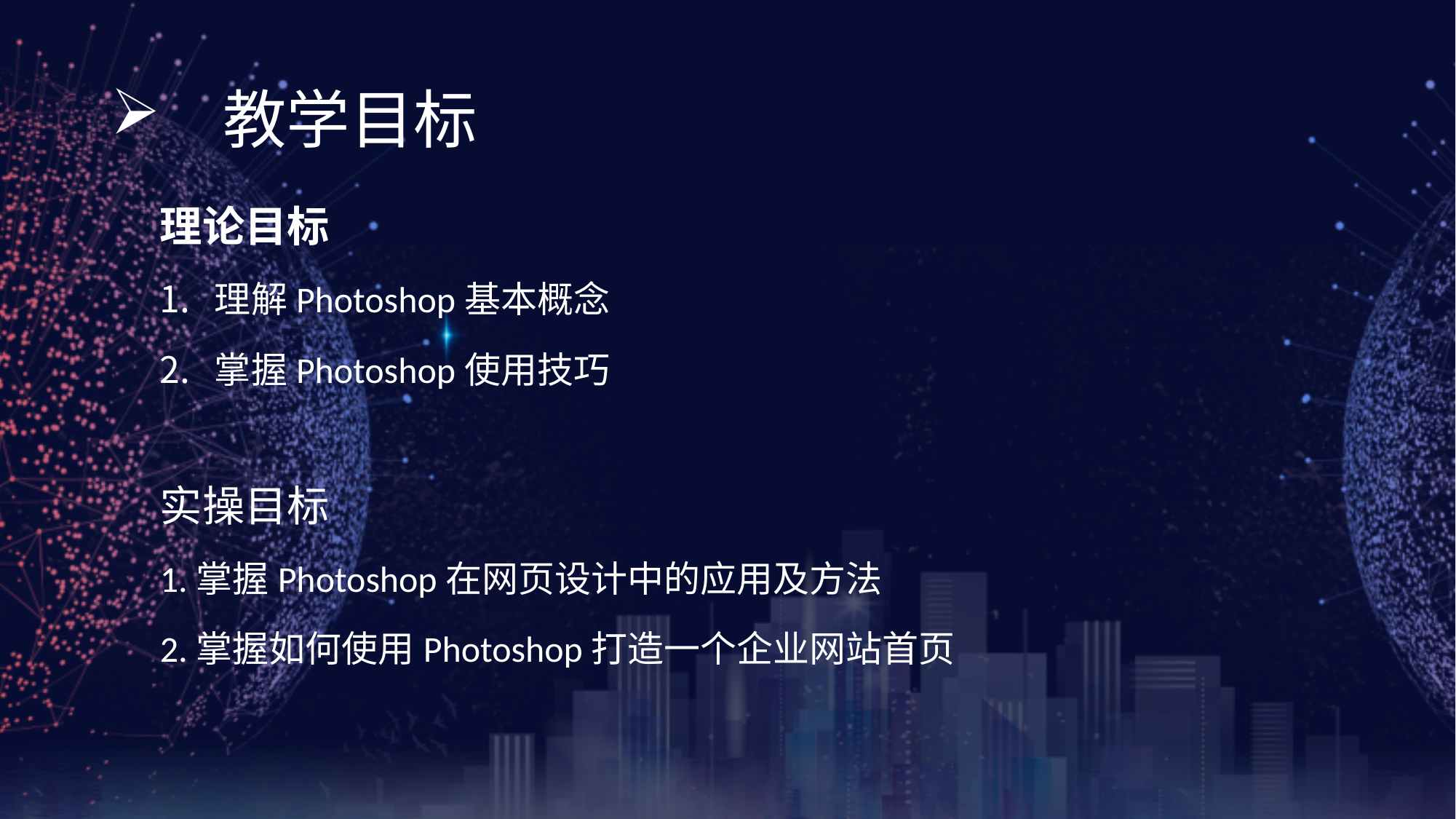

《网页设计与制作案例教程》（第3版）
# 教学目标
理论目标
理解Photoshop基本概念
掌握Photoshop使用技巧

实操目标
1.掌握Photoshop在网页设计中的应用及方法
2.掌握如何使用Photoshop打造一个企业网站首页